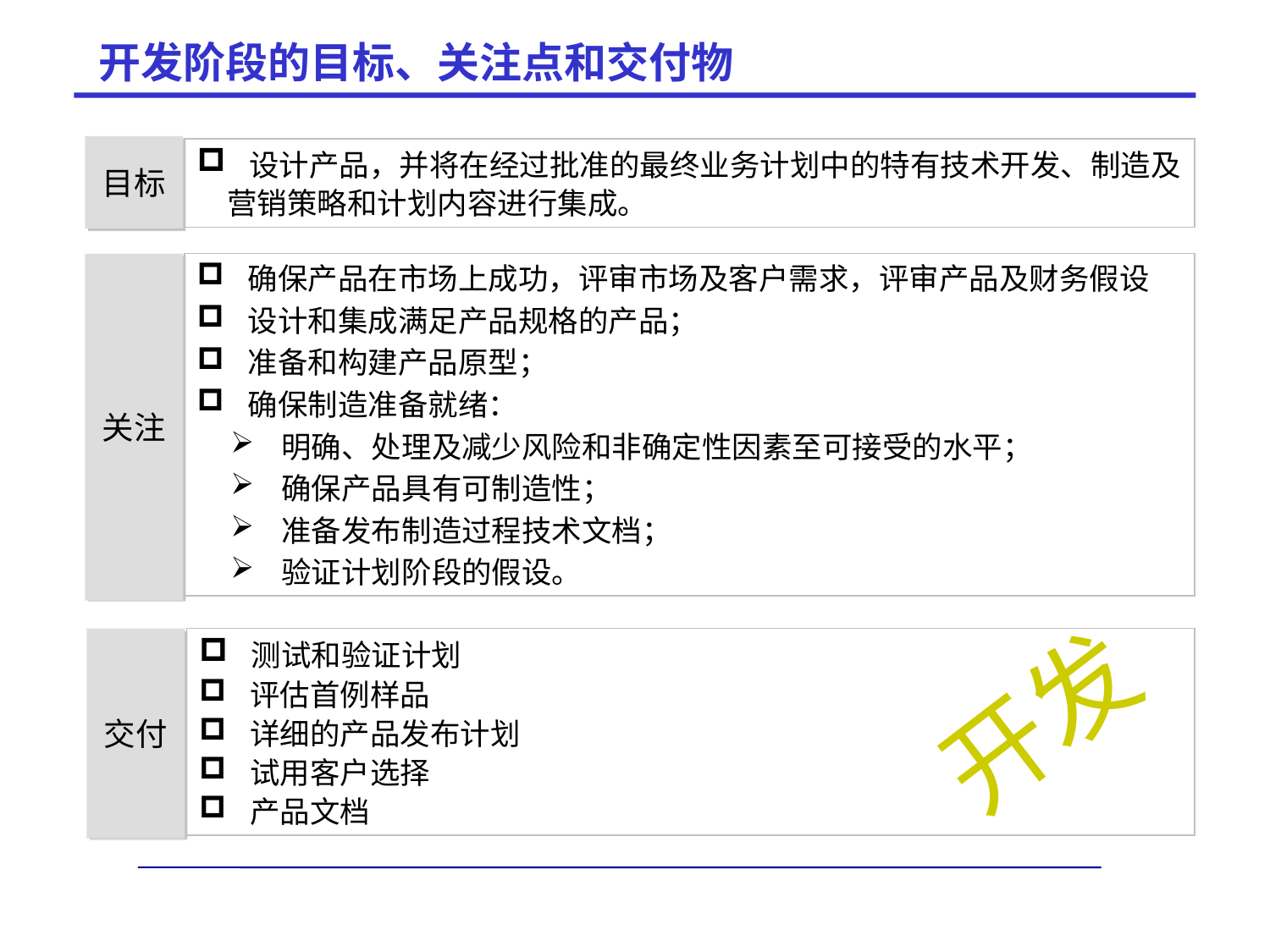

# 开发阶段的目标、关注点和交付物
目标
  设计产品，并将在经过批准的最终业务计划中的特有技术开发、制造及营销策略和计划内容进行集成。
关注
  确保产品在市场上成功，评审市场及客户需求，评审产品及财务假设
  设计和集成满足产品规格的产品；
  准备和构建产品原型；
  确保制造准备就绪：
  明确、处理及减少风险和非确定性因素至可接受的水平；
  确保产品具有可制造性；
  准备发布制造过程技术文档；
  验证计划阶段的假设。
交付
  测试和验证计划
  评估首例样品
  详细的产品发布计划
  试用客户选择
  产品文档
开发